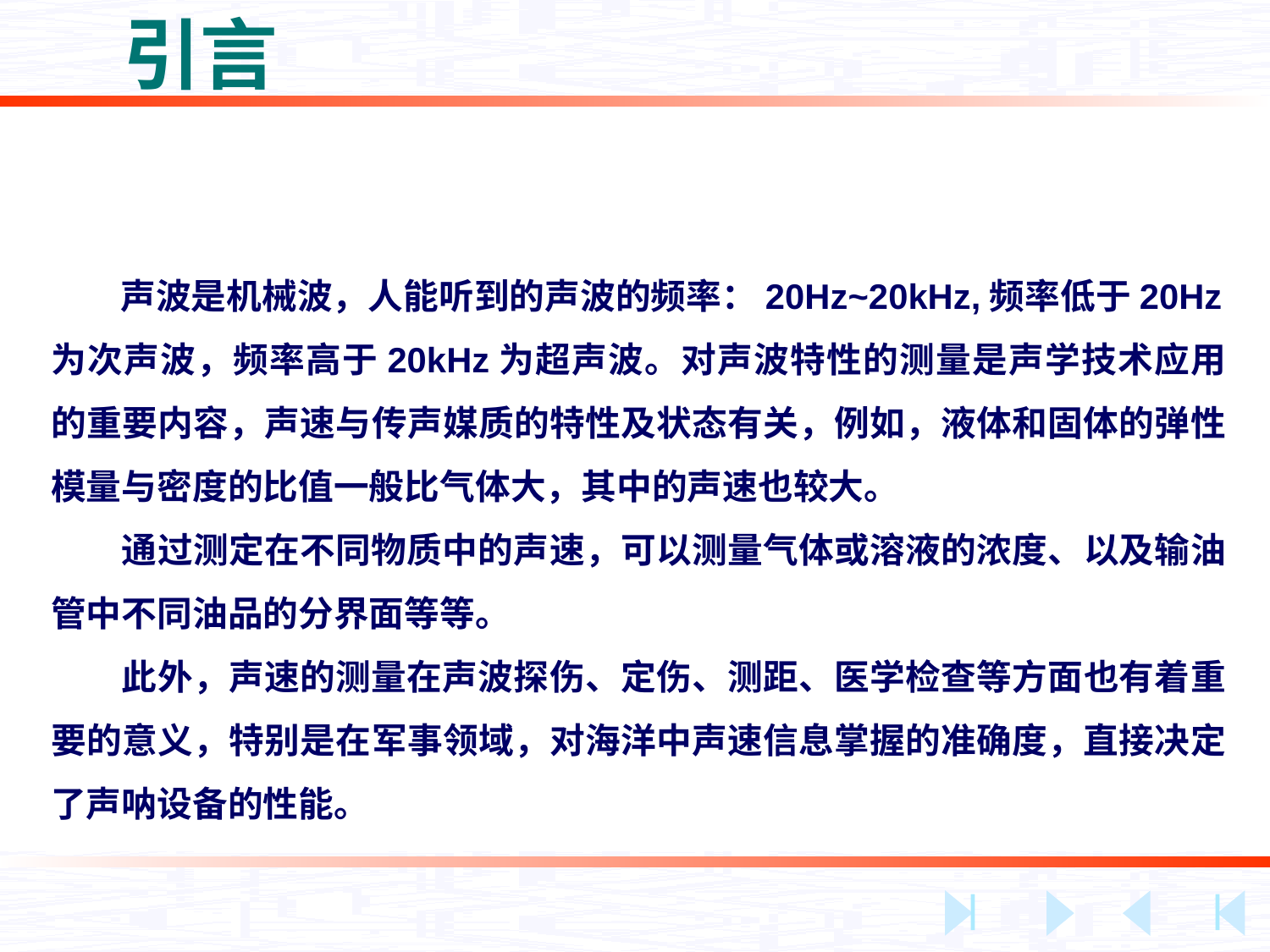

# 引言
   声波是机械波，人能听到的声波的频率：20Hz~20kHz,频率低于20Hz为次声波，频率高于20kHz为超声波。对声波特性的测量是声学技术应用的重要内容，声速与传声媒质的特性及状态有关，例如，液体和固体的弹性模量与密度的比值一般比气体大，其中的声速也较大。
   通过测定在不同物质中的声速，可以测量气体或溶液的浓度、以及输油管中不同油品的分界面等等。
   此外，声速的测量在声波探伤、定伤、测距、医学检查等方面也有着重要的意义，特别是在军事领域，对海洋中声速信息掌握的准确度，直接决定了声呐设备的性能。